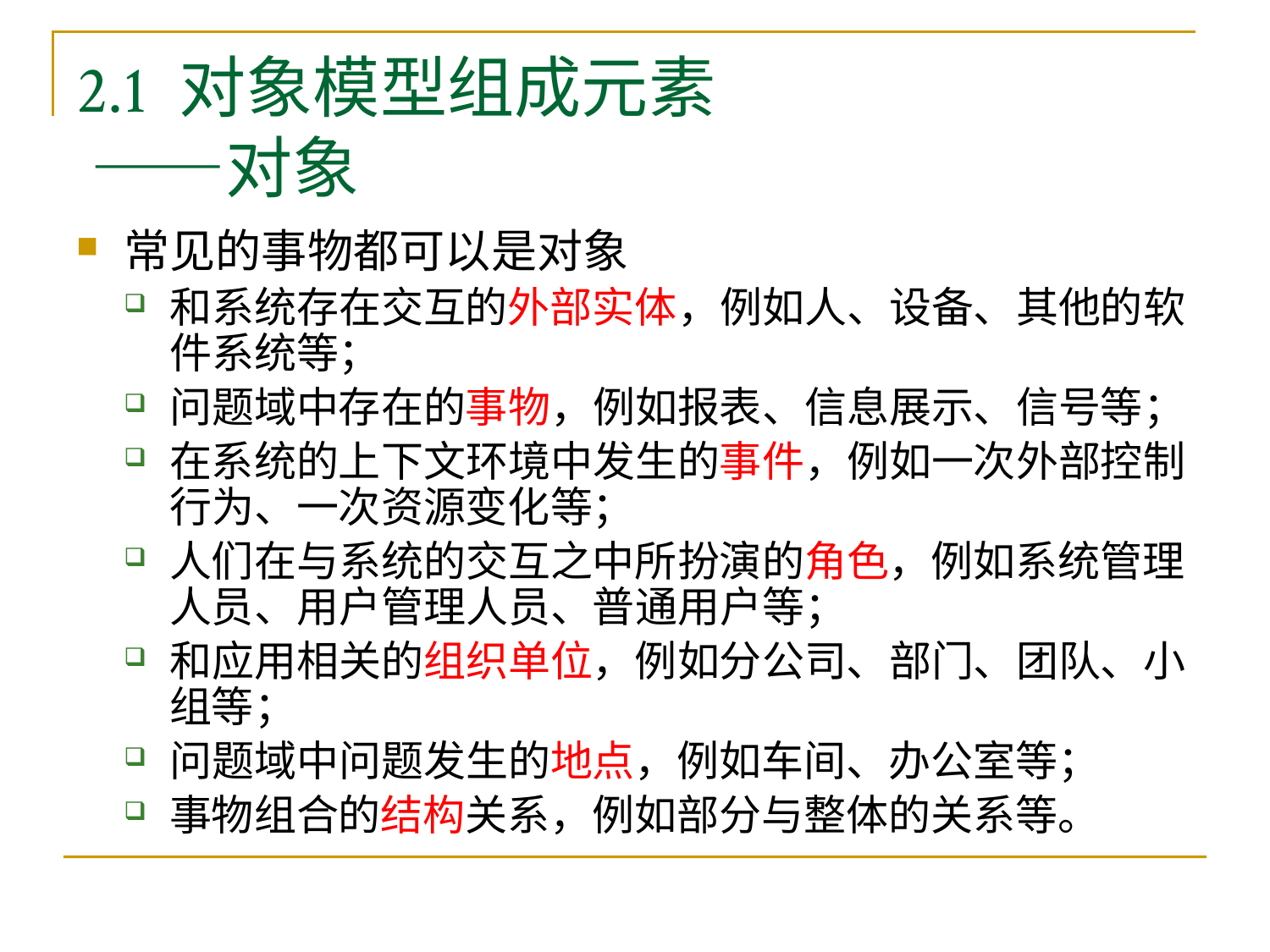

# 2.1 对象模型组成元素 ——对象
常见的事物都可以是对象
和系统存在交互的外部实体，例如人、设备、其他的软件系统等；
问题域中存在的事物，例如报表、信息展示、信号等；
在系统的上下文环境中发生的事件，例如一次外部控制行为、一次资源变化等；
人们在与系统的交互之中所扮演的角色，例如系统管理人员、用户管理人员、普通用户等；
和应用相关的组织单位，例如分公司、部门、团队、小组等；
问题域中问题发生的地点，例如车间、办公室等；
事物组合的结构关系，例如部分与整体的关系等。